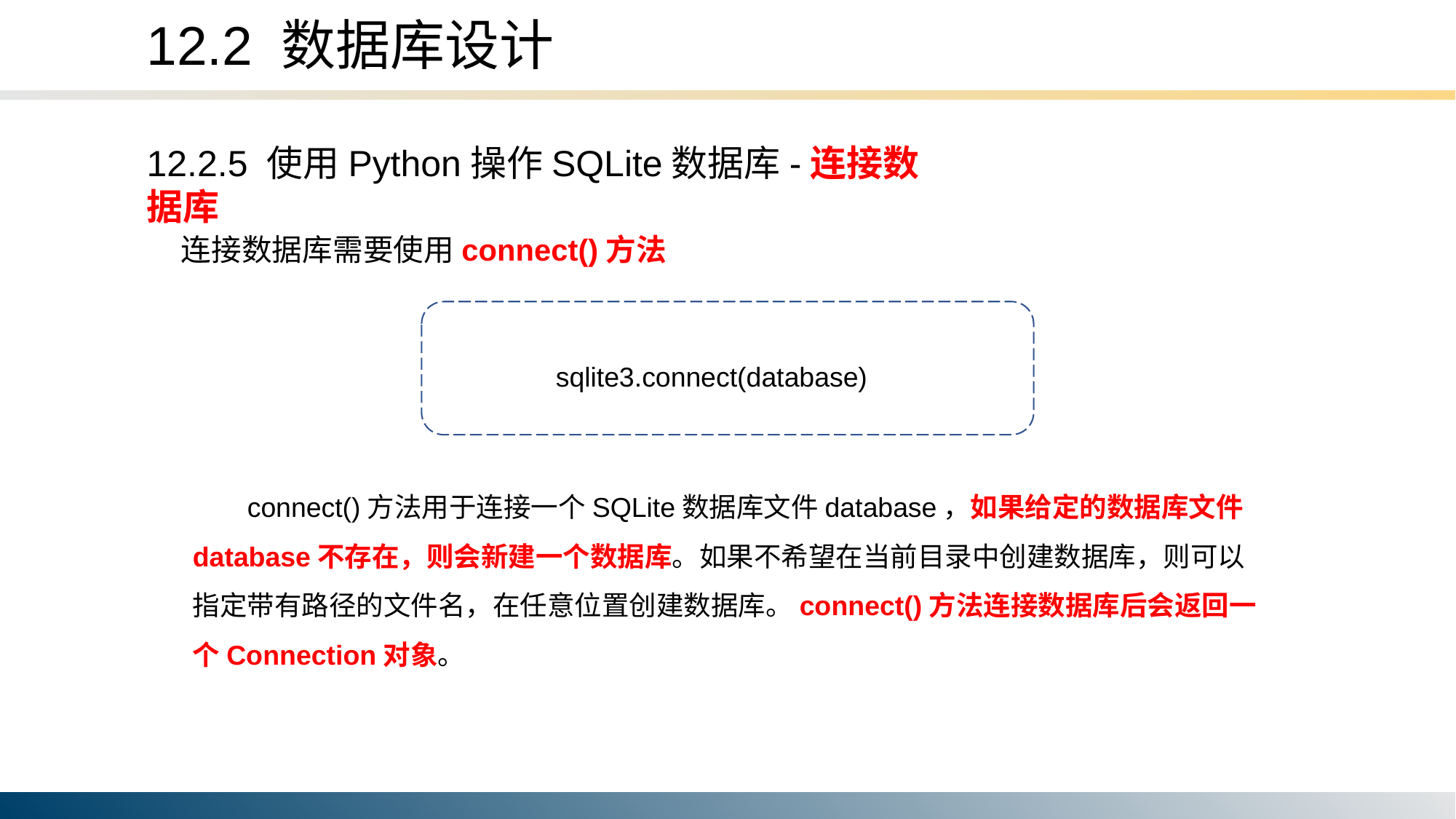

12.2 数据库设计
12.2.5 使用Python操作SQLite数据库-连接数据库
连接数据库需要使用connect()方法

sqlite3.connect(database)
connect()方法用于连接一个SQLite数据库文件database，如果给定的数据库文件database不存在，则会新建一个数据库。如果不希望在当前目录中创建数据库，则可以指定带有路径的文件名，在任意位置创建数据库。connect()方法连接数据库后会返回一个Connection对象。